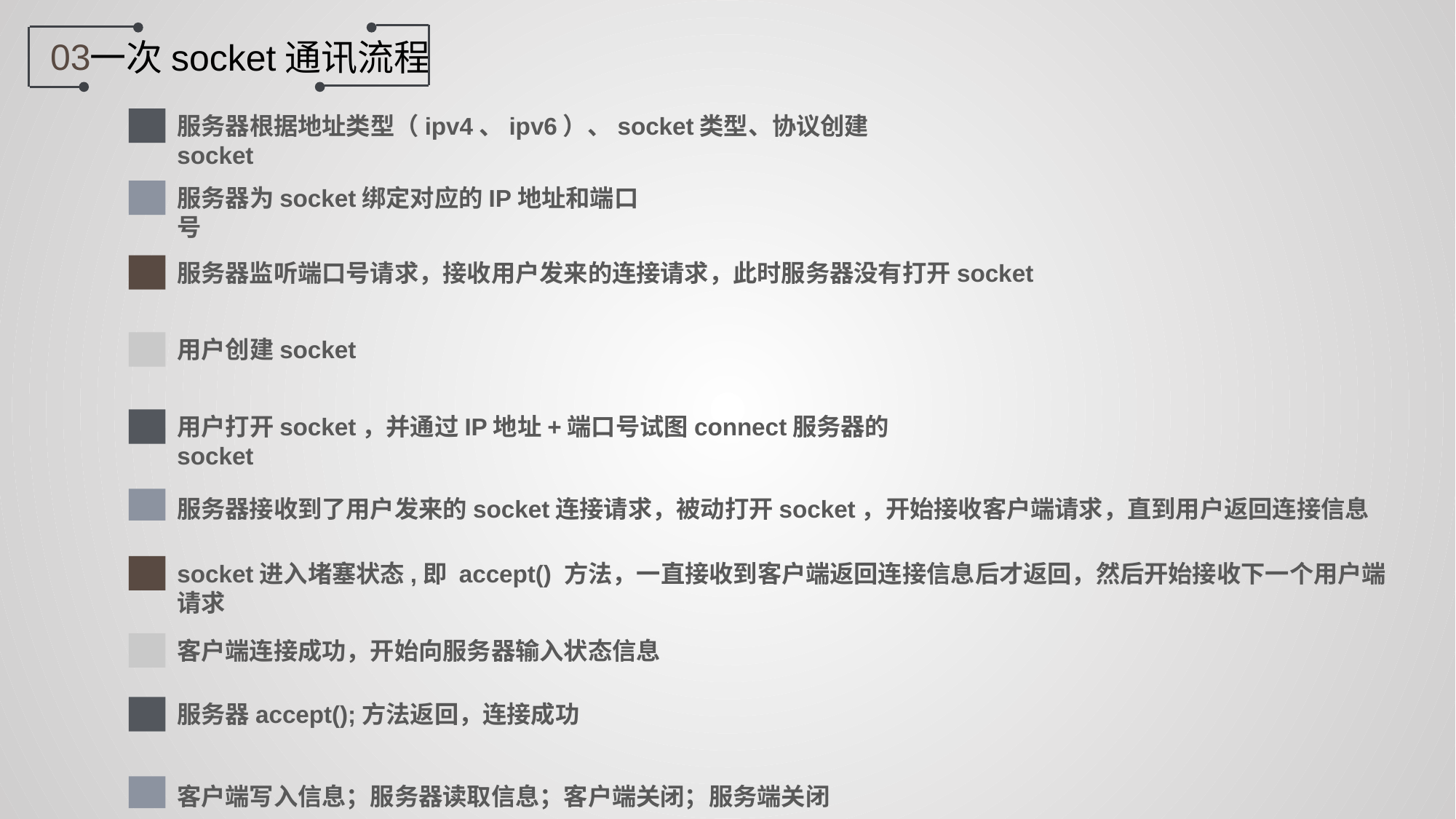

03
一次socket通讯流程

服务器根据地址类型（ipv4、ipv6）、socket类型、协议创建socket

服务器为socket绑定对应的IP地址和端口号

服务器监听端口号请求，接收用户发来的连接请求，此时服务器没有打开socket

用户创建socket

用户打开socket，并通过IP地址+端口号试图connect服务器的socket

服务器接收到了用户发来的socket连接请求，被动打开socket，开始接收客户端请求，直到用户返回连接信息

socket进入堵塞状态,即 accept() 方法，一直接收到客户端返回连接信息后才返回，然后开始接收下一个用户端请求

客户端连接成功，开始向服务器输入状态信息

服务器accept();方法返回，连接成功

客户端写入信息；服务器读取信息；客户端关闭；服务端关闭